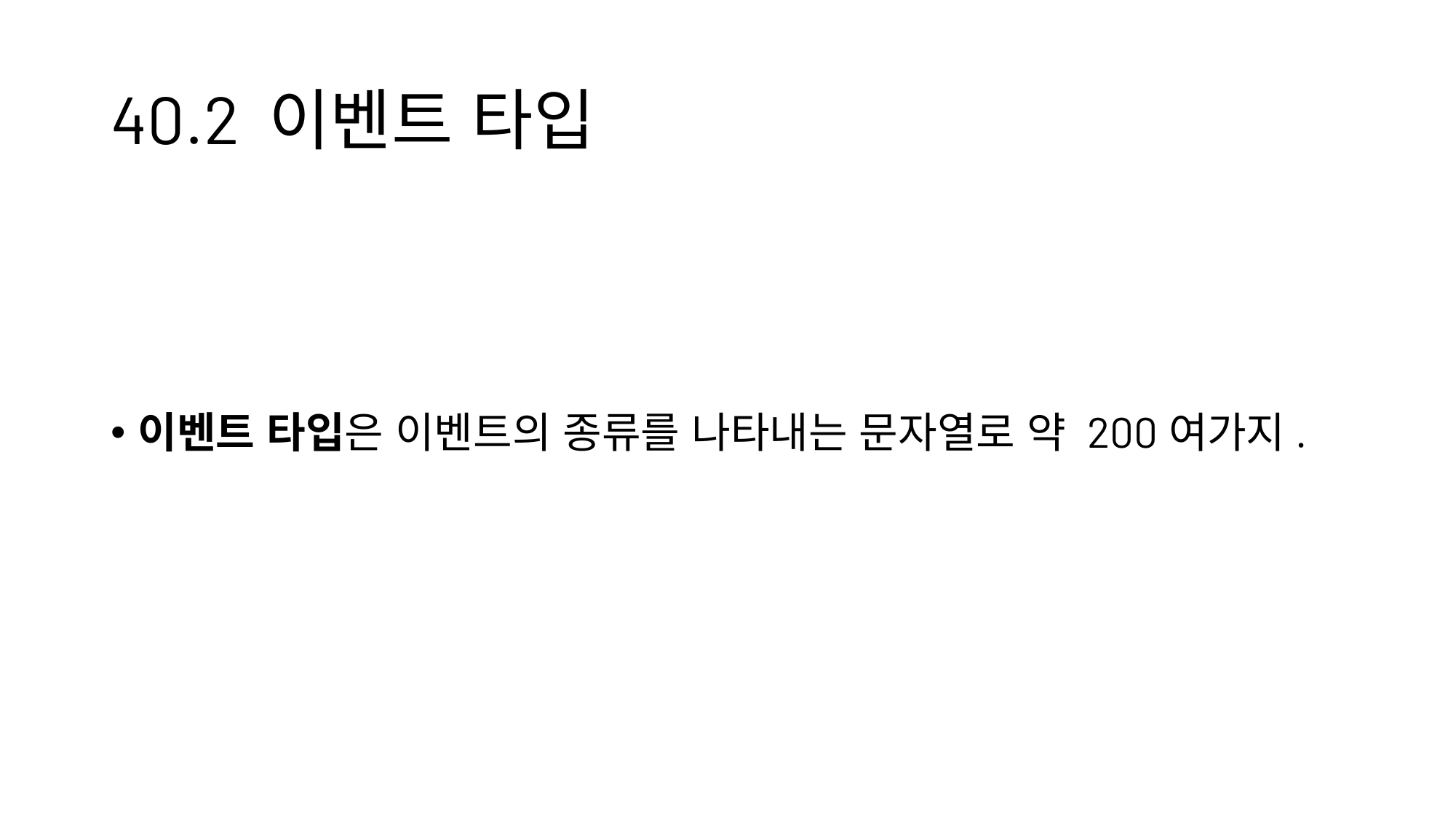

# 40.2 이벤트 타입

이벤트 타입은 이벤트의 종류를 나타내는 문자열로 약 200여가지.